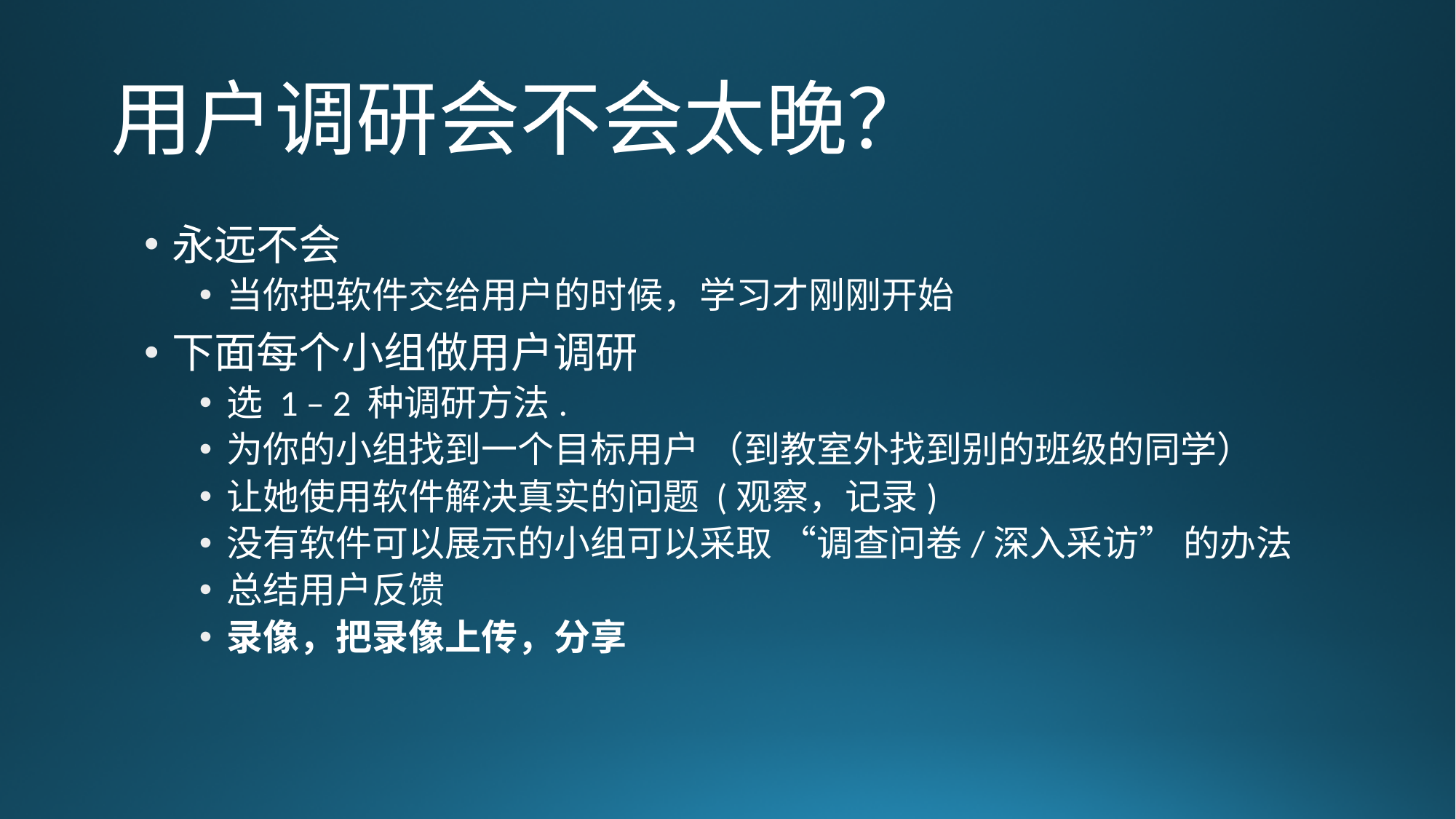

# 用户调研会不会太晚？
永远不会
当你把软件交给用户的时候，学习才刚刚开始
下面每个小组做用户调研
选 1 – 2 种调研方法.
为你的小组找到一个目标用户 （到教室外找到别的班级的同学）
让她使用软件解决真实的问题 (观察，记录)
没有软件可以展示的小组可以采取 “调查问卷/深入采访” 的办法
总结用户反馈
录像，把录像上传，分享